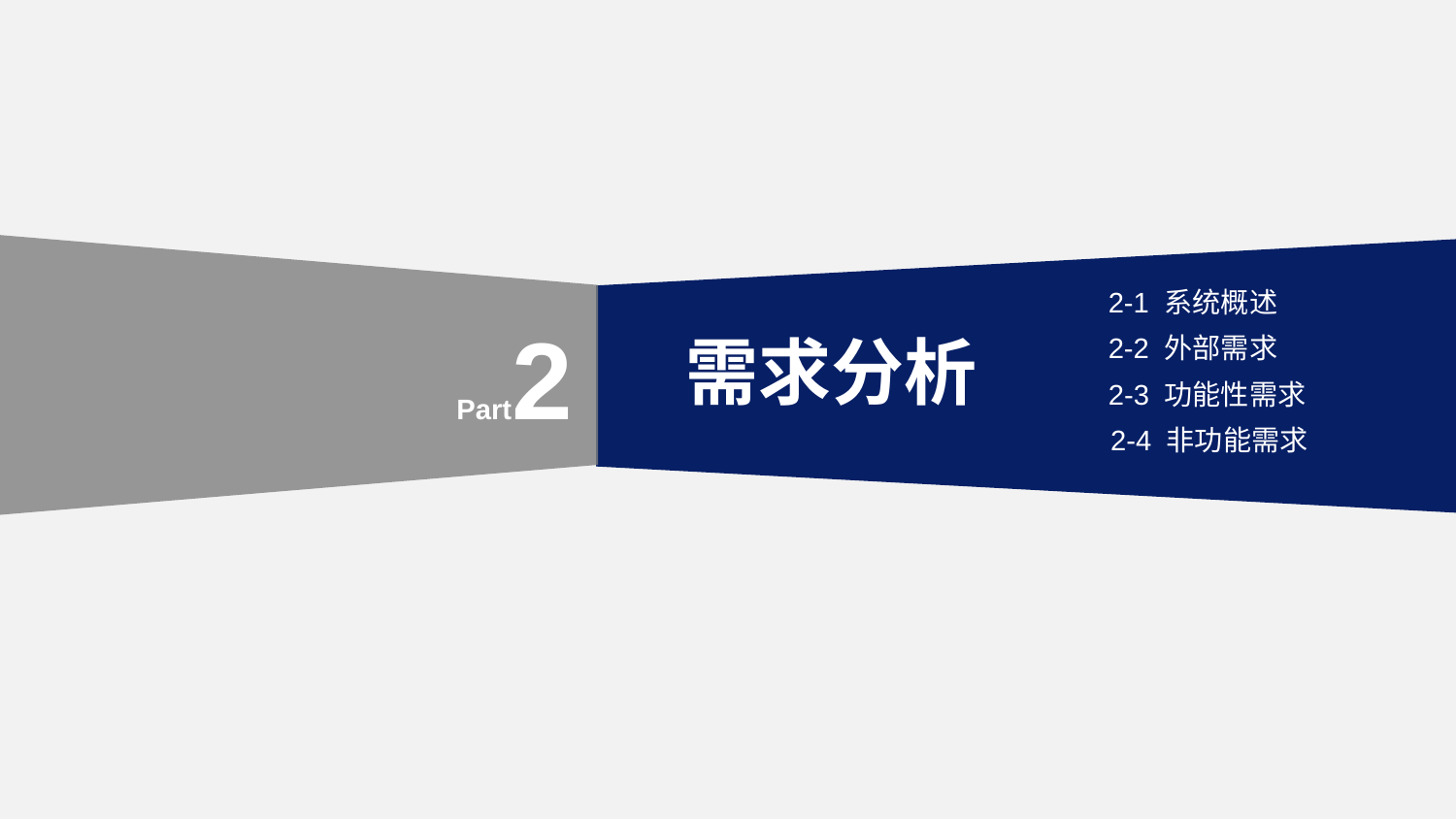

2-1 系统概述
2-2 外部需求
2-3 功能性需求
2-4 非功能需求
Part2
需求分析